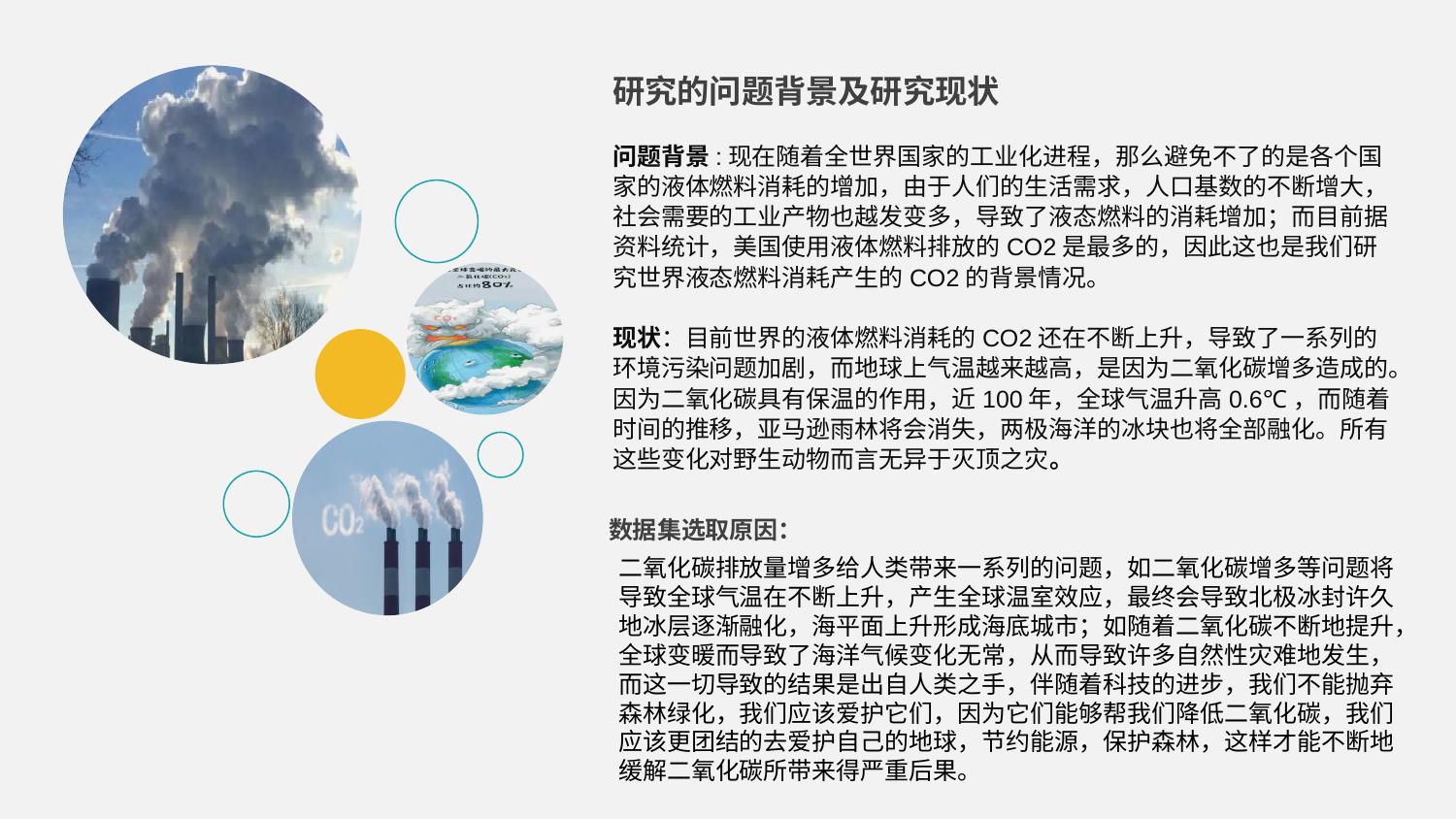

研究的问题背景及研究现状
问题背景:现在随着全世界国家的工业化进程，那么避免不了的是各个国家的液体燃料消耗的增加，由于人们的生活需求，人口基数的不断增大，社会需要的工业产物也越发变多，导致了液态燃料的消耗增加；而目前据资料统计，美国使用液体燃料排放的CO2是最多的，因此这也是我们研究世界液态燃料消耗产生的CO2的背景情况。

现状：目前世界的液体燃料消耗的CO2还在不断上升，导致了一系列的环境污染问题加剧，而地球上气温越来越高，是因为二氧化碳增多造成的。因为二氧化碳具有保温的作用，近100年，全球气温升高0.6℃，而随着时间的推移，亚马逊雨林将会消失，两极海洋的冰块也将全部融化。所有这些变化对野生动物而言无异于灭顶之灾。

数据集选取原因：

二氧化碳排放量增多给人类带来一系列的问题，如二氧化碳增多等问题将导致全球气温在不断上升，产生全球温室效应，最终会导致北极冰封许久地冰层逐渐融化，海平面上升形成海底城市；如随着二氧化碳不断地提升，全球变暖而导致了海洋气候变化无常，从而导致许多自然性灾难地发生，而这一切导致的结果是出自人类之手，伴随着科技的进步，我们不能抛弃森林绿化，我们应该爱护它们，因为它们能够帮我们降低二氧化碳，我们应该更团结的去爱护自己的地球，节约能源，保护森林，这样才能不断地缓解二氧化碳所带来得严重后果。